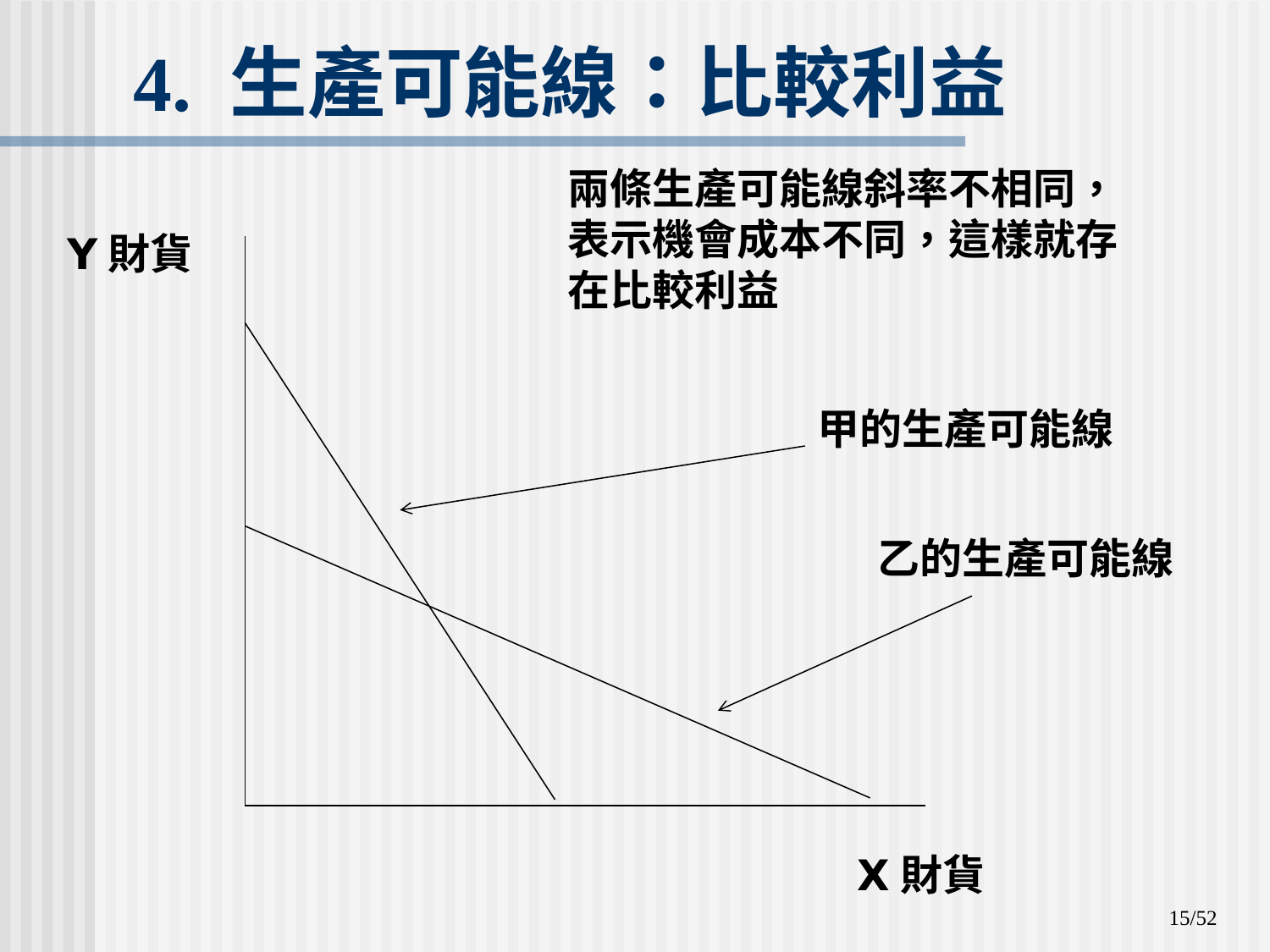

# 4. 生產可能線：比較利益
兩條生產可能線斜率不相同，表示機會成本不同，這樣就存在比較利益
Y財貨
甲的生產可能線
乙的生產可能線
X財貨